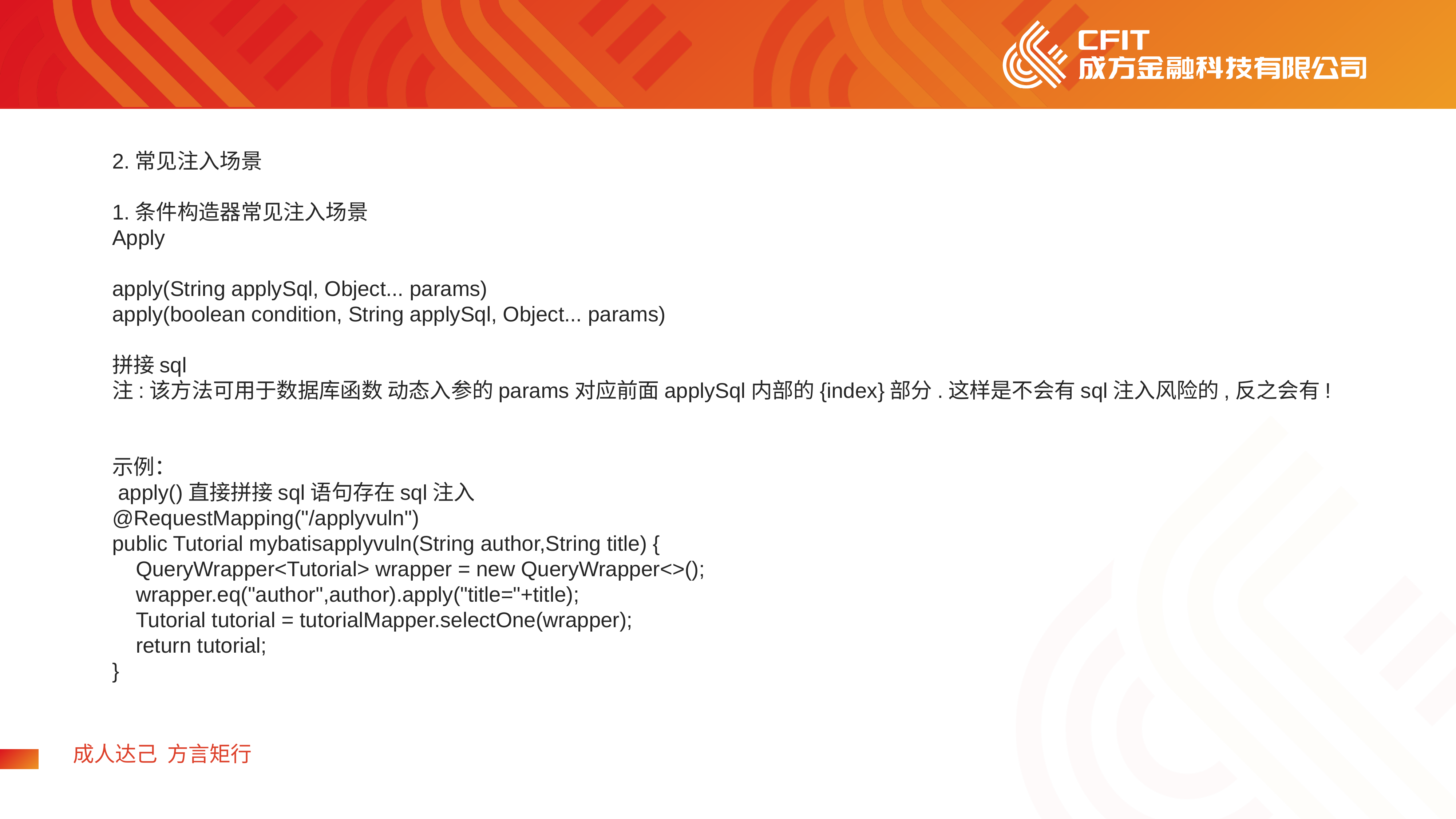

2.常见注入场景

1.条件构造器常见注入场景
Apply

apply(String applySql, Object... params)
apply(boolean condition, String applySql, Object... params)

拼接sql
注:该方法可用于数据库函数 动态入参的params对应前面applySql内部的{index}部分.这样是不会有sql注入风险的,反之会有!

示例：
​ apply()直接拼接sql语句存在sql注入
@RequestMapping("/applyvuln")
public Tutorial mybatisapplyvuln(String author,String title) {
    QueryWrapper<Tutorial> wrapper = new QueryWrapper<>();
    wrapper.eq("author",author).apply("title="+title);
    Tutorial tutorial = tutorialMapper.selectOne(wrapper);
    return tutorial;
}